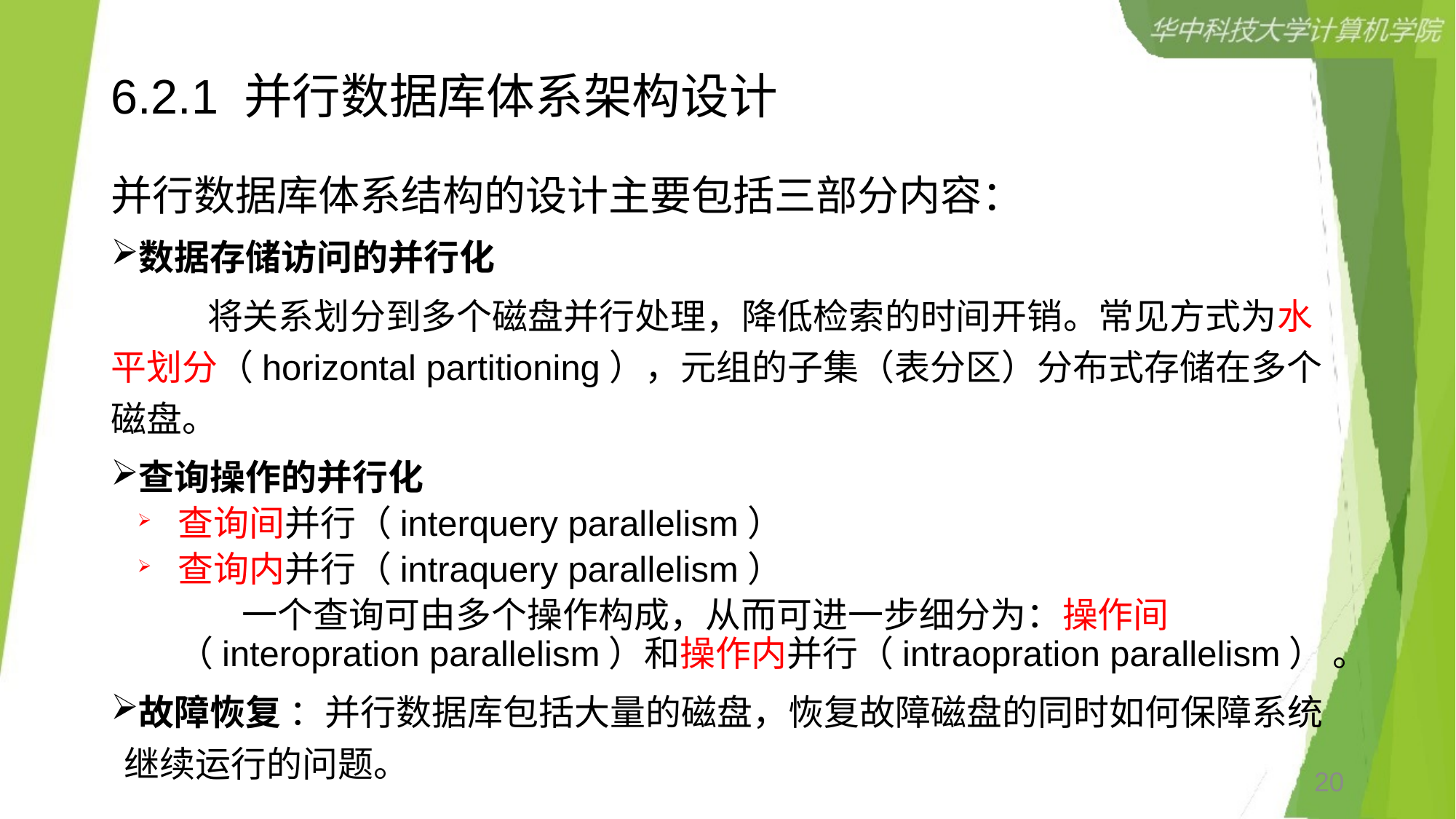

# 6.2.1 并行数据库体系架构设计
并行数据库体系结构的设计主要包括三部分内容：
数据存储访问的并行化
           将关系划分到多个磁盘并行处理，降低检索的时间开销。常见方式为水平划分（horizontal partitioning），元组的子集（表分区）分布式存储在多个磁盘。
查询操作的并行化
查询间并行（interquery parallelism）
查询内并行（intraquery parallelism）
       一个查询可由多个操作构成，从而可进一步细分为：操作间（interopration parallelism）和操作内并行（intraopration parallelism） 。
故障恢复 ：并行数据库包括大量的磁盘，恢复故障磁盘的同时如何保障系统继续运行的问题。

20